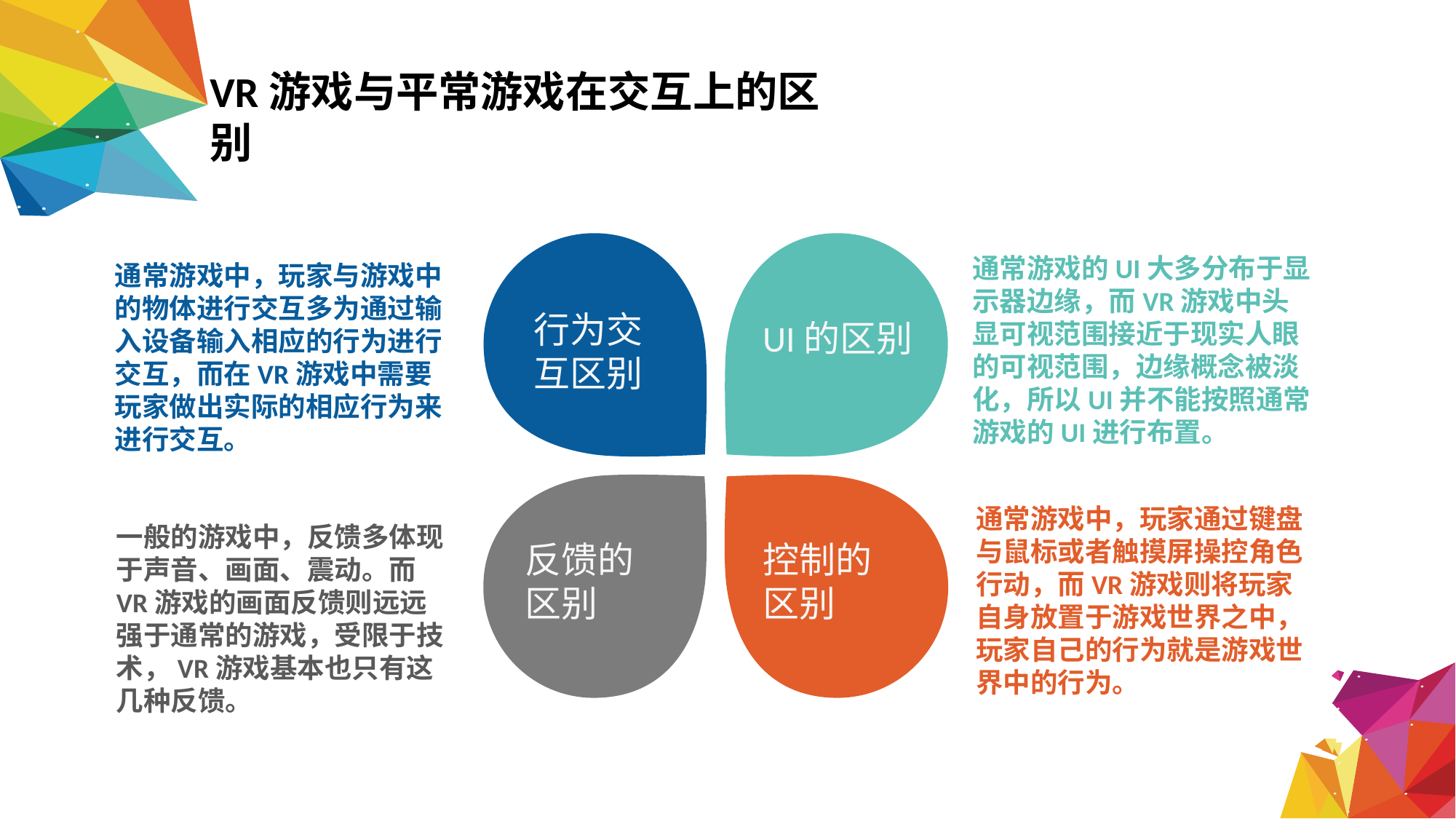

VR游戏与平常游戏在交互上的区别

UI的区别
通常游戏的UI大多分布于显示器边缘，而VR游戏中头显可视范围接近于现实人眼的可视范围，边缘概念被淡化，所以UI并不能按照通常游戏的UI进行布置。
通常游戏中，玩家与游戏中的物体进行交互多为通过输入设备输入相应的行为进行交互，而在VR游戏中需要玩家做出实际的相应行为来进行交互。
行为交
互区别

通常游戏中，玩家通过键盘与鼠标或者触摸屏操控角色行动，而VR游戏则将玩家自身放置于游戏世界之中，玩家自己的行为就是游戏世界中的行为。
一般的游戏中，反馈多体现于声音、画面、震动。而VR游戏的画面反馈则远远强于通常的游戏，受限于技术，VR游戏基本也只有这几种反馈。
反馈的
区别
控制的
区别